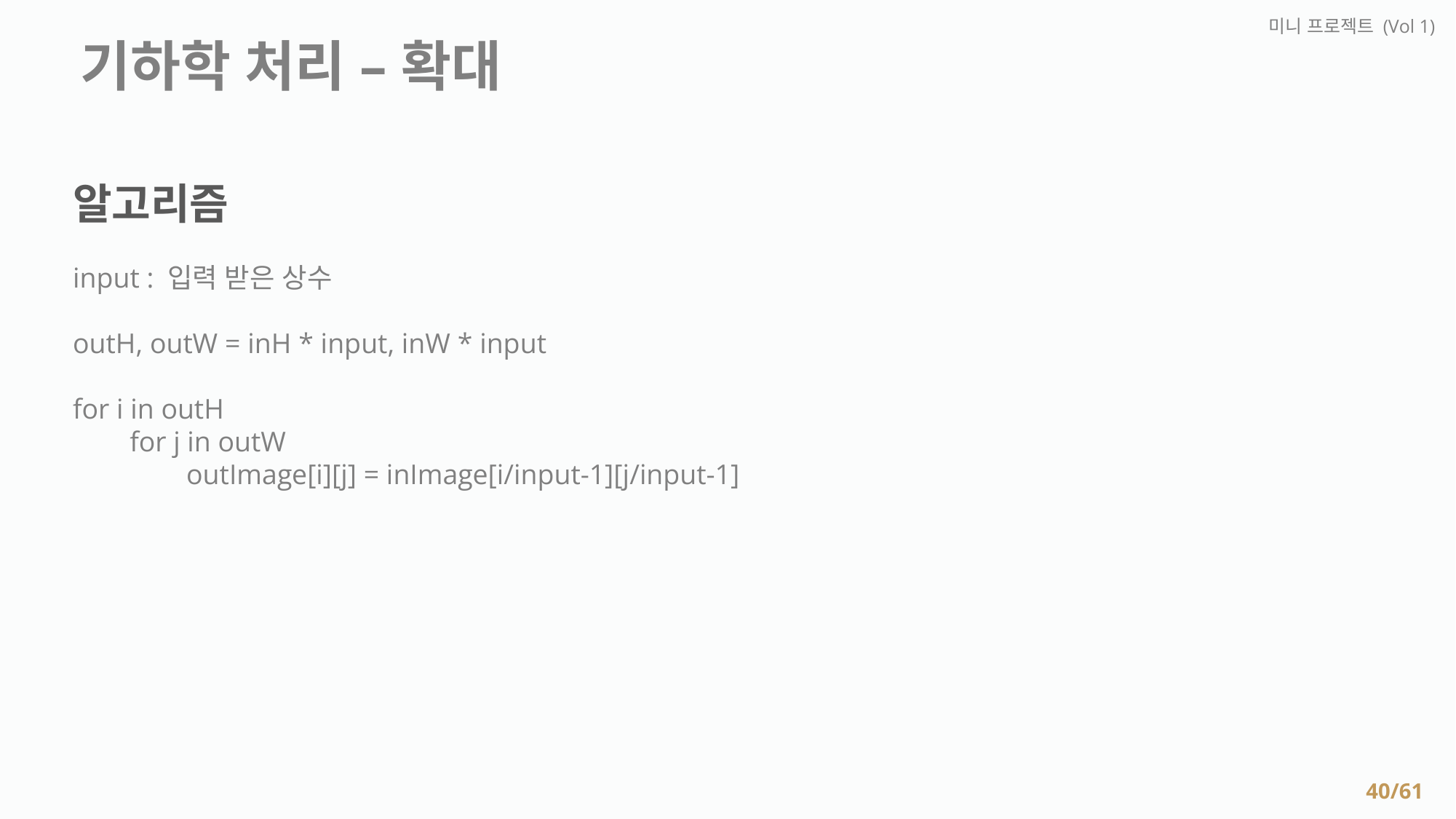

미니 프로젝트 (Vol 1)
    기하학 처리 – 확대
알고리즘

input : 입력 받은 상수

outH, outW = inH * input, inW * input

for i in outH
        for j in outW
                outImage[i][j] = inImage[i/input-1][j/input-1]
40/61